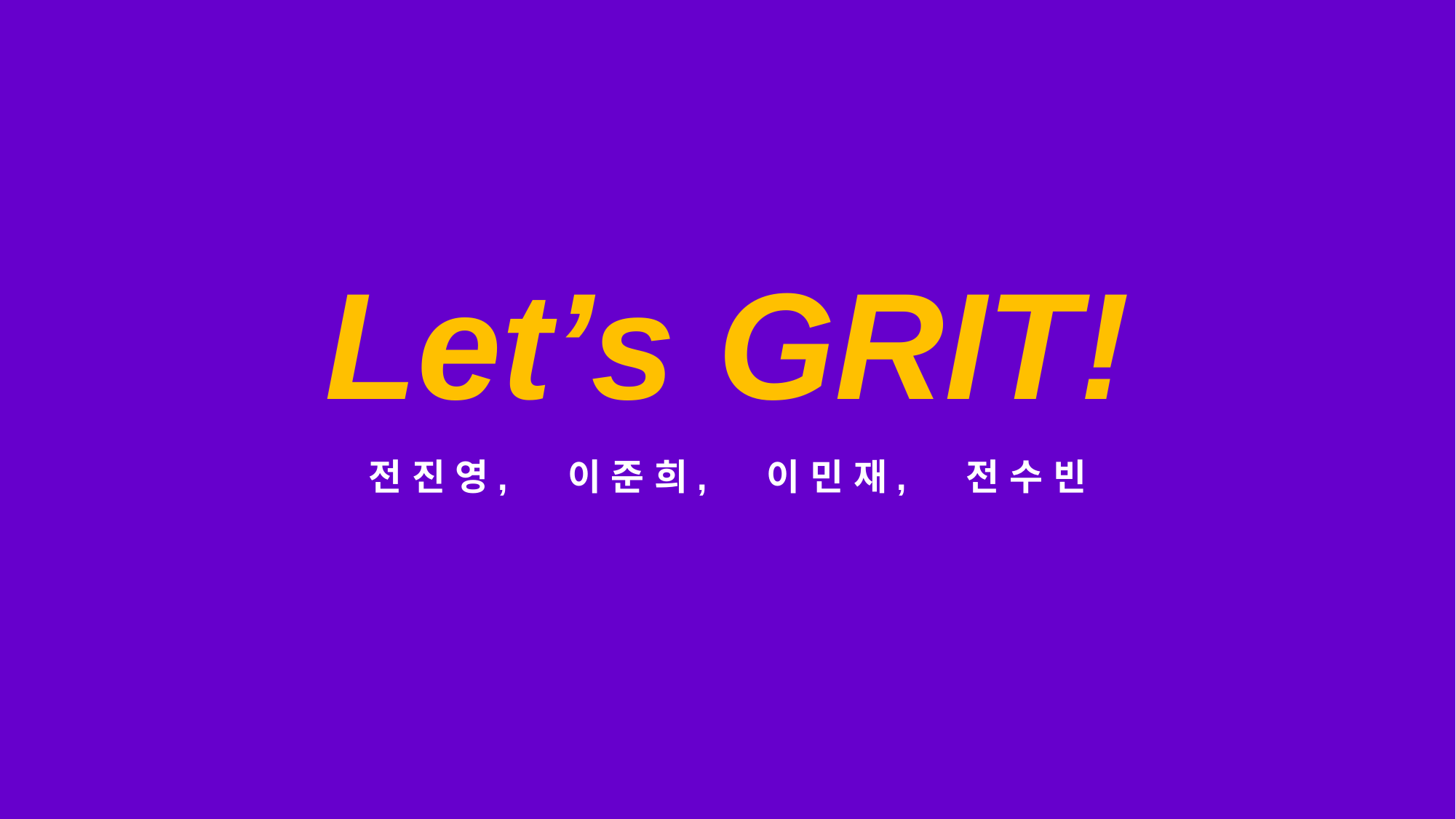

Let’s GRIT!
전 진 영,     이 준 희,     이 민 재,     전 수 빈